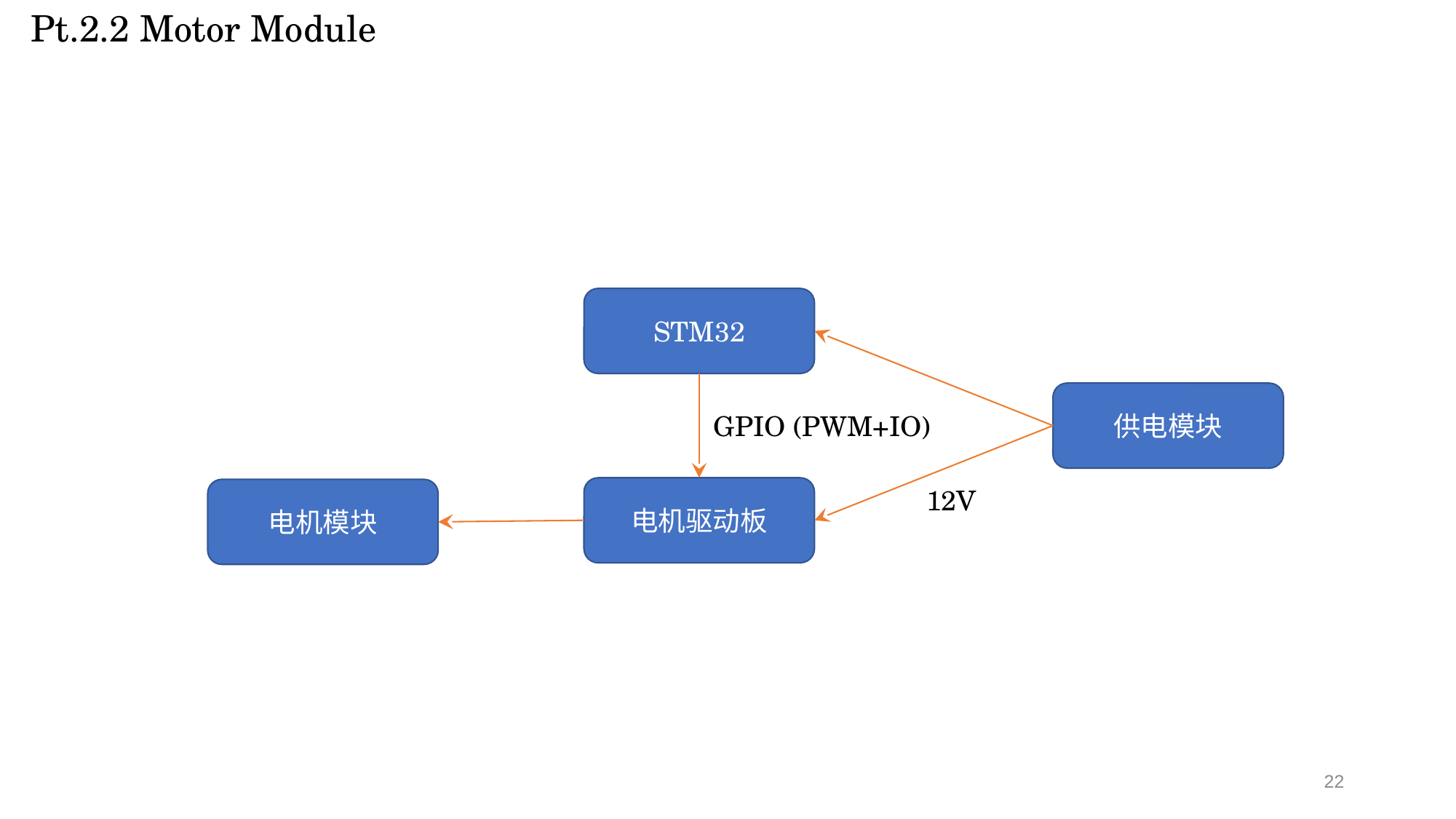

Pt.2.2 Motor Module
STM32
供电模块
GPIO (PWM+IO)
12V
电机驱动板
电机模块
22